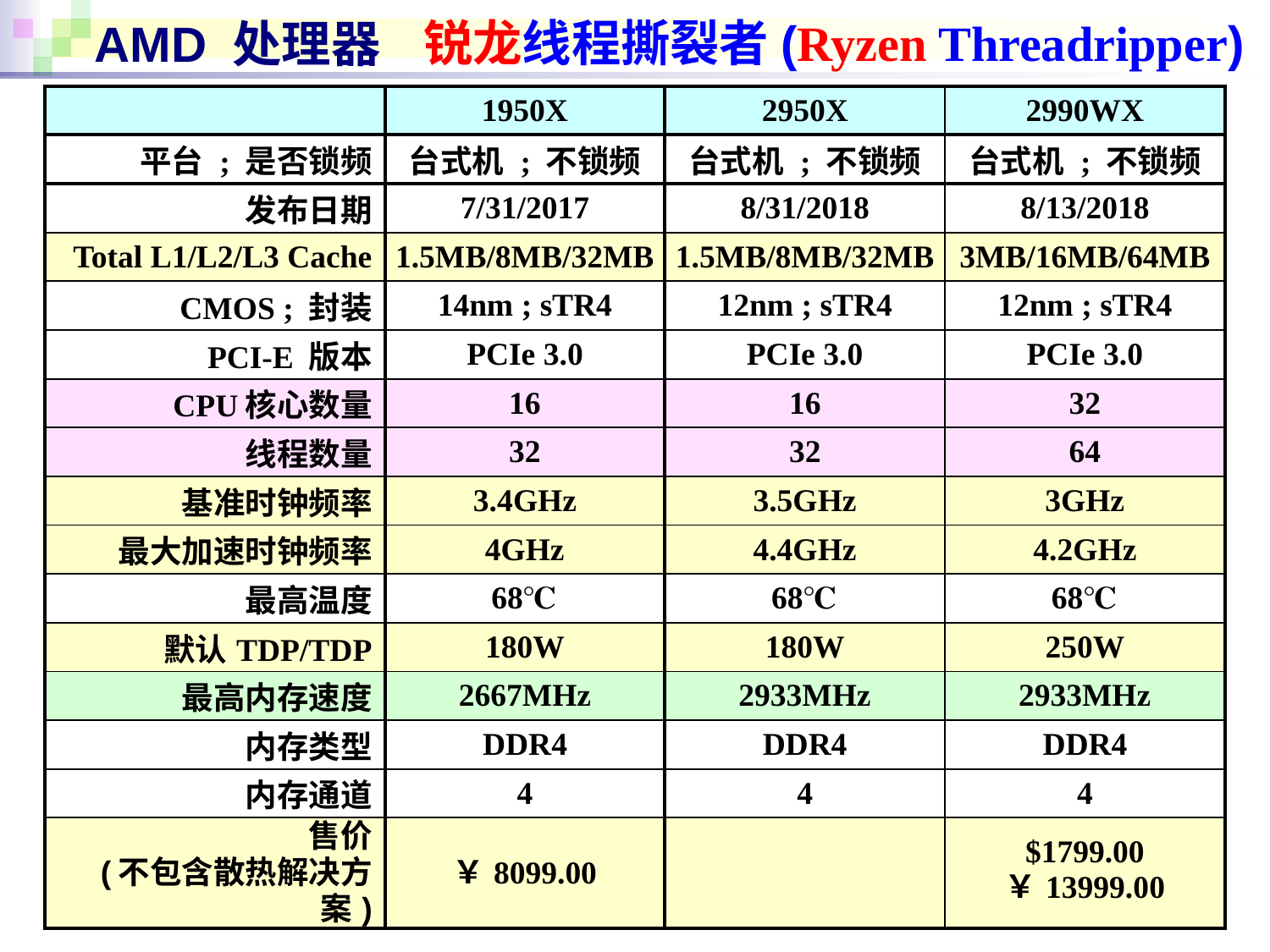

# AMD 处理器
锐龙线程撕裂者(Ryzen Threadripper)
|  | 1950X | 2950X | 2990WX |
| --- | --- | --- | --- |
| 平台 ; 是否锁频 | 台式机 ; 不锁频 | 台式机 ; 不锁频 | 台式机 ; 不锁频 |
| 发布日期 | 7/31/2017 | 8/31/2018 | 8/13/2018 |
| Total L1/L2/L3 Cache | 1.5MB/8MB/32MB | 1.5MB/8MB/32MB | 3MB/16MB/64MB |
| CMOS ; 封装 | 14nm ; sTR4 | 12nm ; sTR4 | 12nm ; sTR4 |
| PCI-E 版本 | PCIe 3.0 | PCIe 3.0 | PCIe 3.0 |
| CPU核心数量 | 16 | 16 | 32 |
| 线程数量 | 32 | 32 | 64 |
| 基准时钟频率 | 3.4GHz | 3.5GHz | 3GHz |
| 最大加速时钟频率 | 4GHz | 4.4GHz | 4.2GHz |
| 最高温度 | 68℃ | 68℃ | 68℃ |
| 默认TDP/TDP | 180W | 180W | 250W |
| 最高内存速度 | 2667MHz | 2933MHz | 2933MHz |
| 内存类型 | DDR4 | DDR4 | DDR4 |
| 内存通道 | 4 | 4 | 4 |
| 售价 (不包含散热解决方案) | ￥8099.00 |  | $1799.00 ￥13999.00 |
58